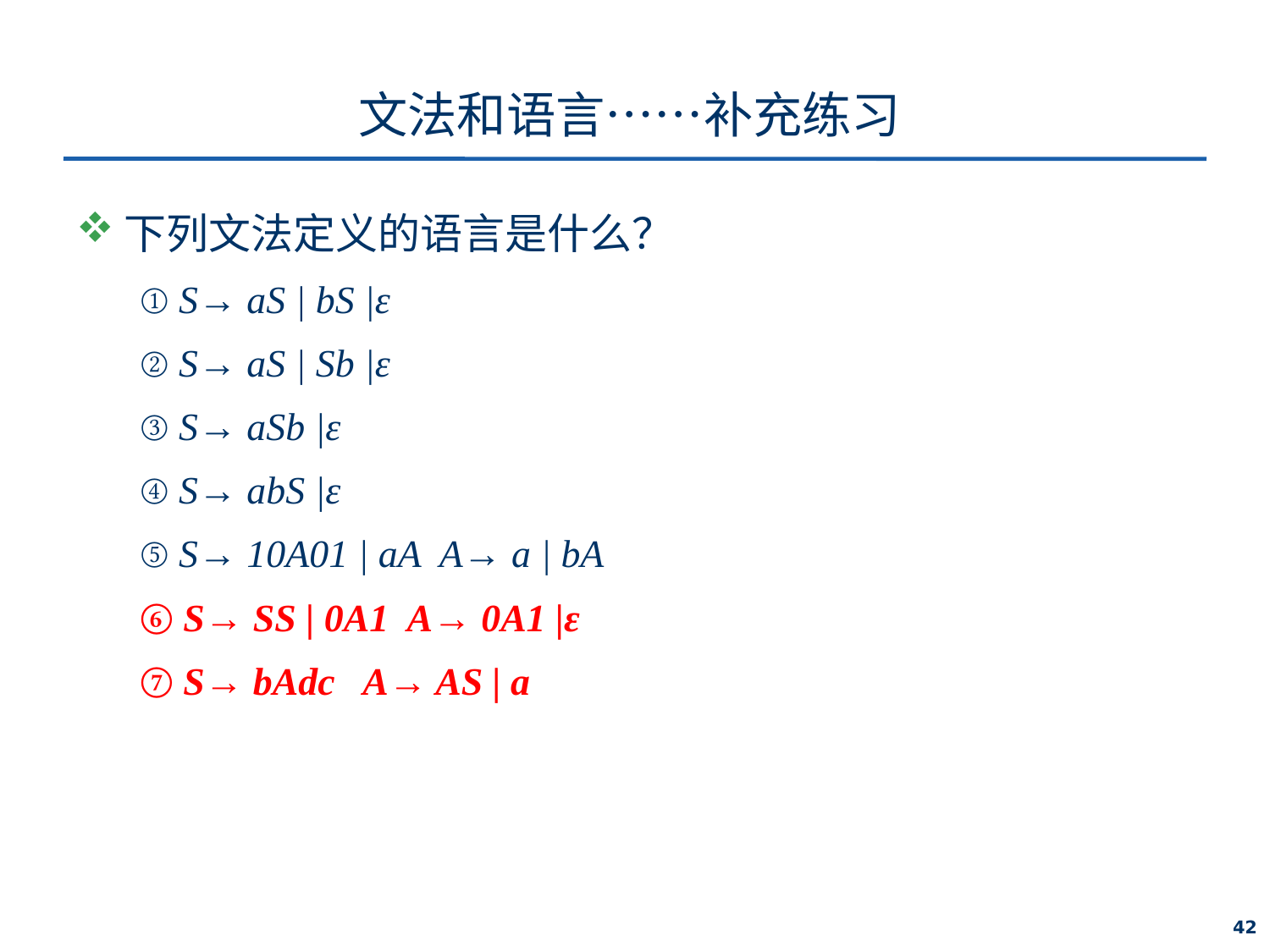

# 文法和语言……补充练习
下列文法定义的语言是什么？
① S→ aS | bS |ε
② S→ aS | Sb |ε
③ S→ aSb |ε
④ S→ abS |ε
⑤ S→ 10A01 | aA  A→ a | bA
⑥ S→ SS | 0A1  A→ 0A1 |ε
⑦ S→ bAdc   A→ AS | a

42